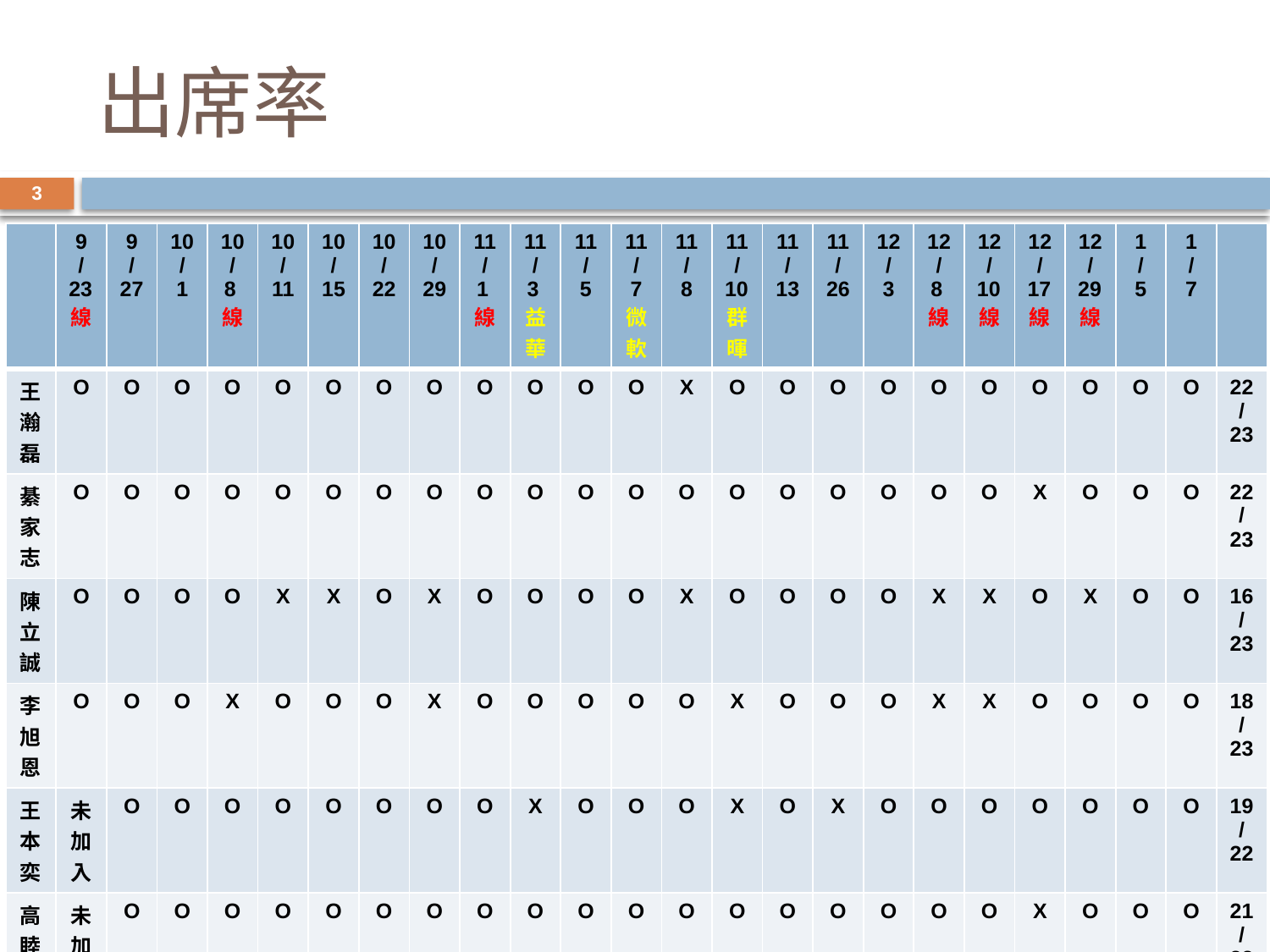

# 出席率
3
|  | 9 /23線 | 9 /27 | 10/ 1 | 10/ 8線 | 10/ 11 | 10/ 15 | 10/ 22 | 10/ 29 | 11/ 1線 | 11/ 3益華 | 11/ 5 | 11/ 7 微軟 | 11/ 8 | 11/ 10群暉 | 11/ 13 | 11/ 26 | 12/ 3 | 12/ 8線 | 12/ 10線 | 12/ 17線 | 12/ 29線 | 1 / 5 | 1 / 7 |  |
| --- | --- | --- | --- | --- | --- | --- | --- | --- | --- | --- | --- | --- | --- | --- | --- | --- | --- | --- | --- | --- | --- | --- | --- | --- |
| 王瀚磊 | O | O | O | O | O | O | O | O | O | O | O | O | X | O | O | O | O | O | O | O | O | O | O | 22/ 23 |
| 綦家志 | O | O | O | O | O | O | O | O | O | O | O | O | O | O | O | O | O | O | O | X | O | O | O | 22/ 23 |
| 陳立誠 | O | O | O | O | X | X | O | X | O | O | O | O | X | O | O | O | O | X | X | O | X | O | O | 16/ 23 |
| 李旭恩 | O | O | O | X | O | O | O | X | O | O | O | O | O | X | O | O | O | X | X | O | O | O | O | 18/ 23 |
| 王本奕 | 未加入 | O | O | O | O | O | O | O | O | X | O | O | O | X | O | X | O | O | O | O | O | O | O | 19/ 22 |
| 高睦修 | 未加入 | O | O | O | O | O | O | O | O | O | O | O | O | O | O | O | O | O | O | X | O | O | O | 21/ 22 |